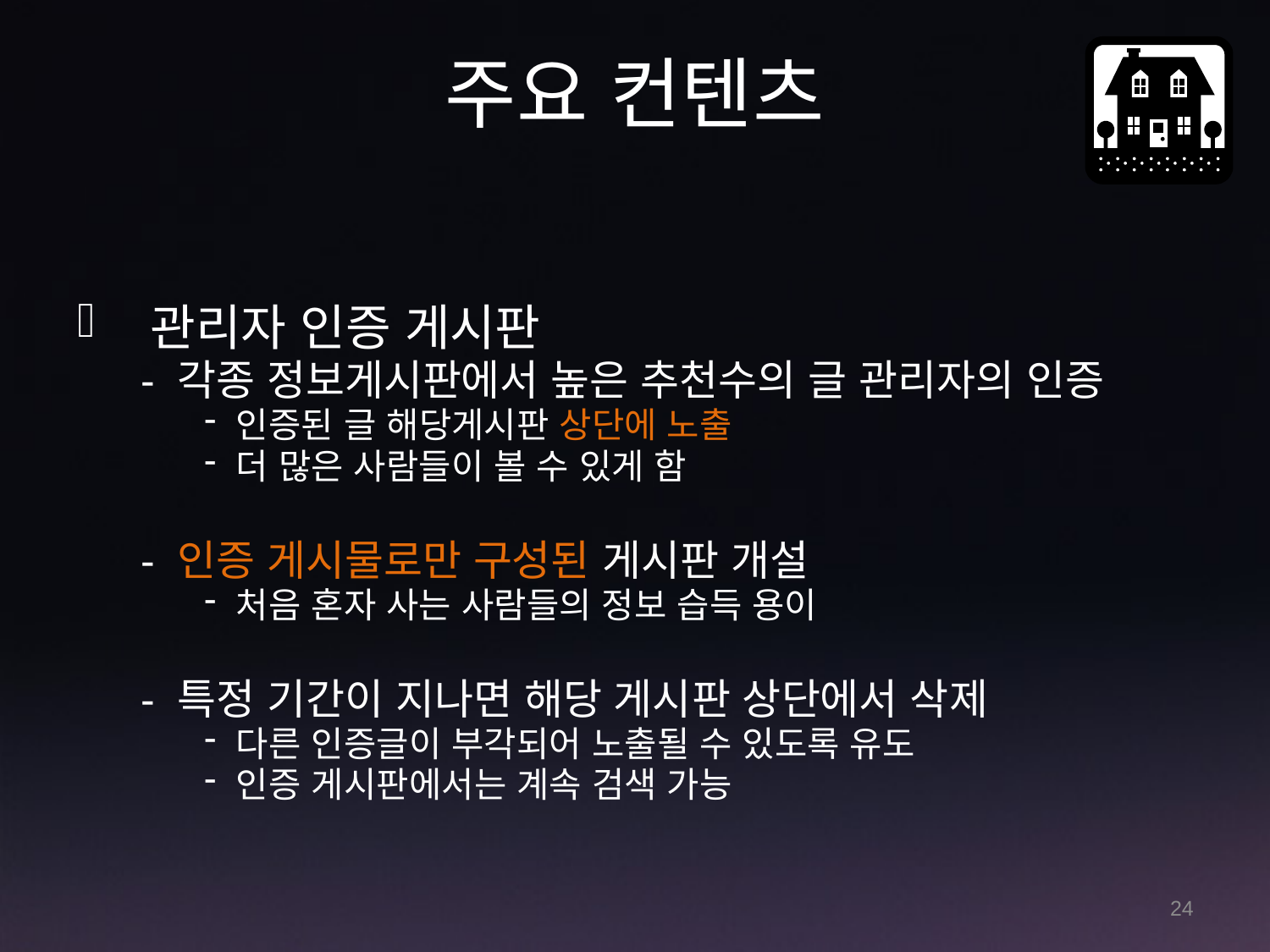

# 주요 컨텐츠
 관리자 인증 게시판
- 각종 정보게시판에서 높은 추천수의 글 관리자의 인증
인증된 글 해당게시판 상단에 노출
더 많은 사람들이 볼 수 있게 함

- 인증 게시물로만 구성된 게시판 개설
처음 혼자 사는 사람들의 정보 습득 용이

- 특정 기간이 지나면 해당 게시판 상단에서 삭제
다른 인증글이 부각되어 노출될 수 있도록 유도
인증 게시판에서는 계속 검색 가능

24